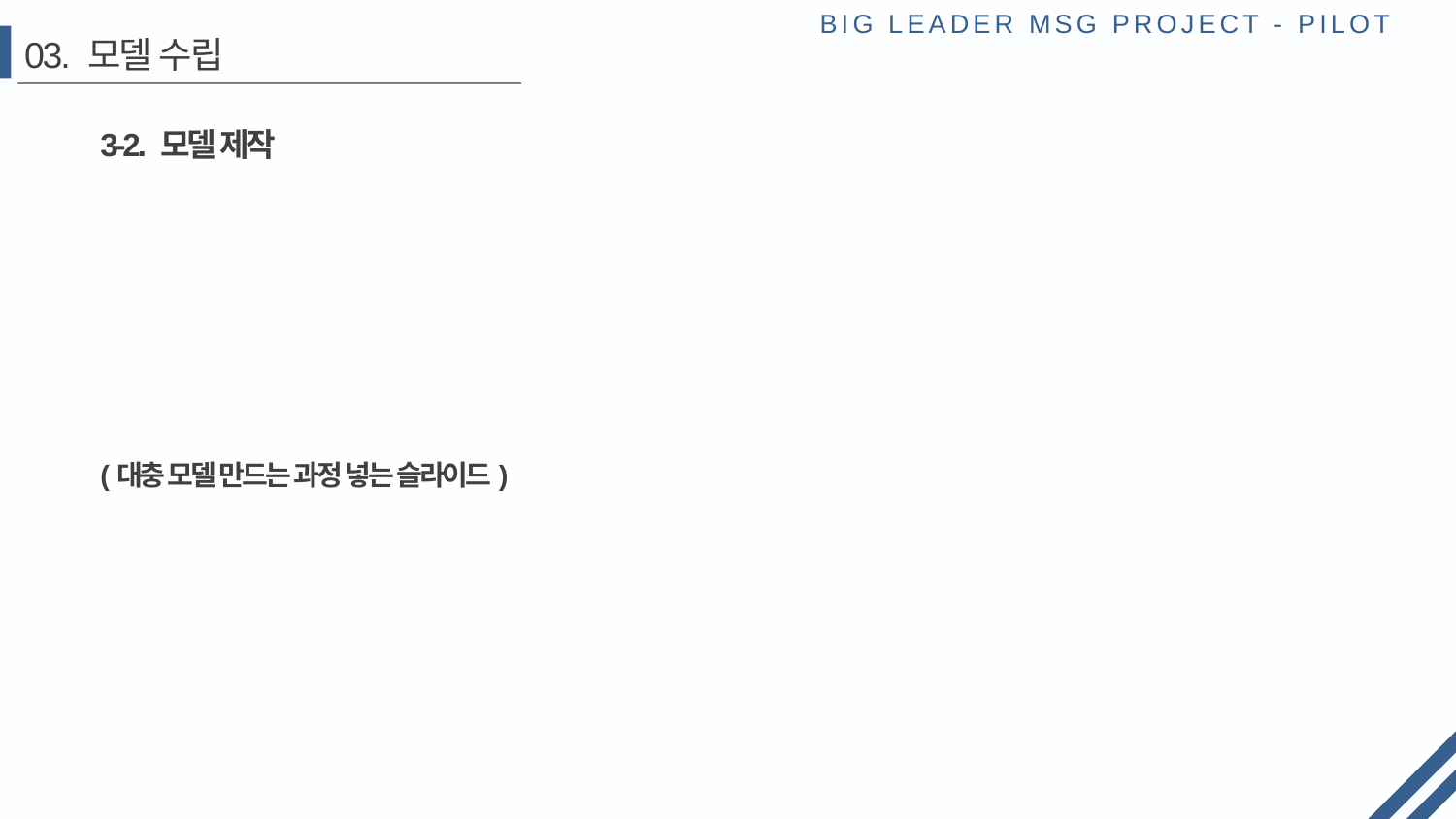

# 03. 모델 수립
3-2. 모델 제작
(대충 모델 만드는 과정 넣는 슬라이드)